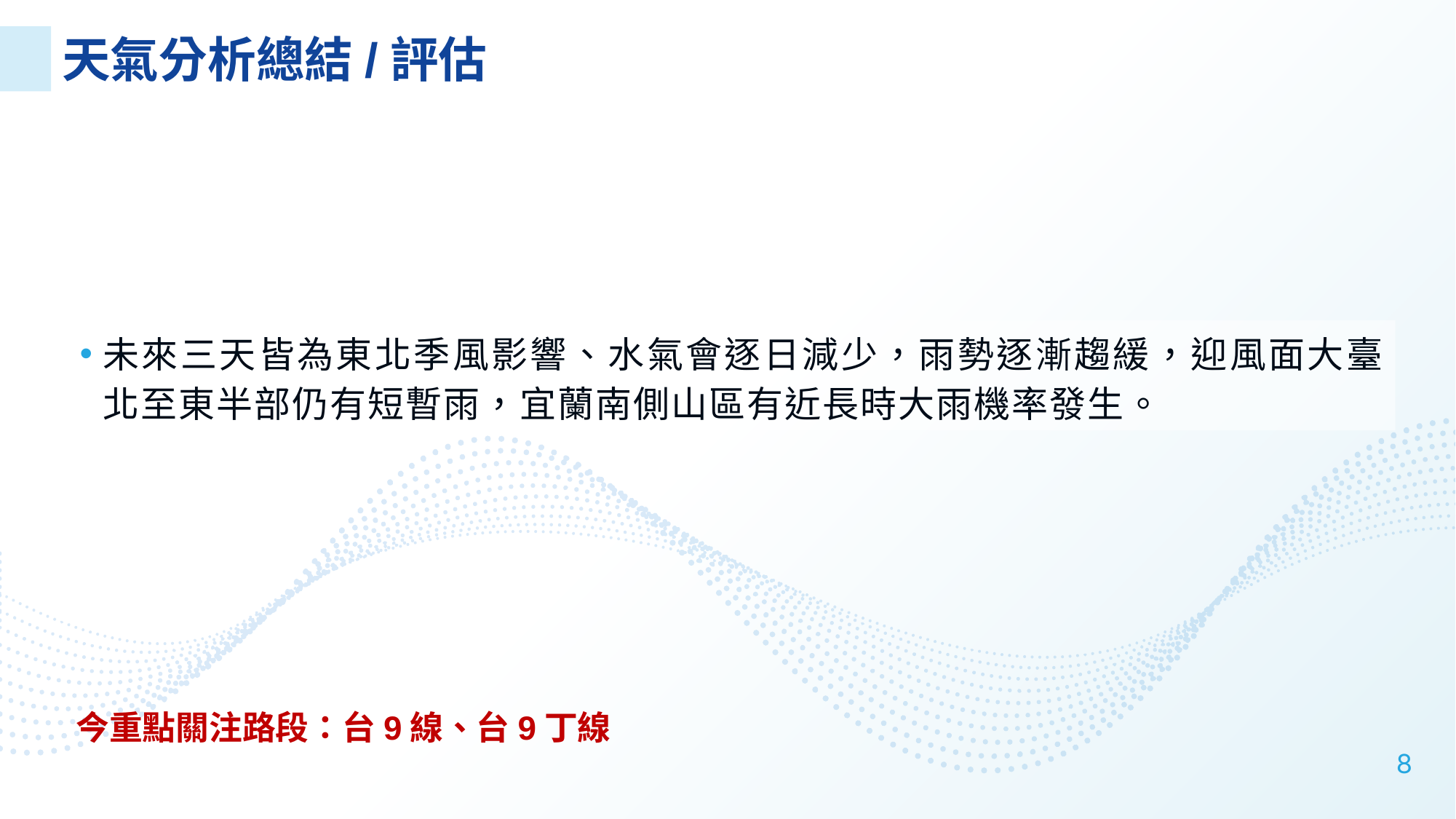

未來三天皆為東北季風影響、水氣會逐日減少，雨勢逐漸趨緩，迎風面大臺北至東半部仍有短暫雨，宜蘭南側山區有近長時大雨機率發生。
今重點關注路段：台9線、台9丁線
8